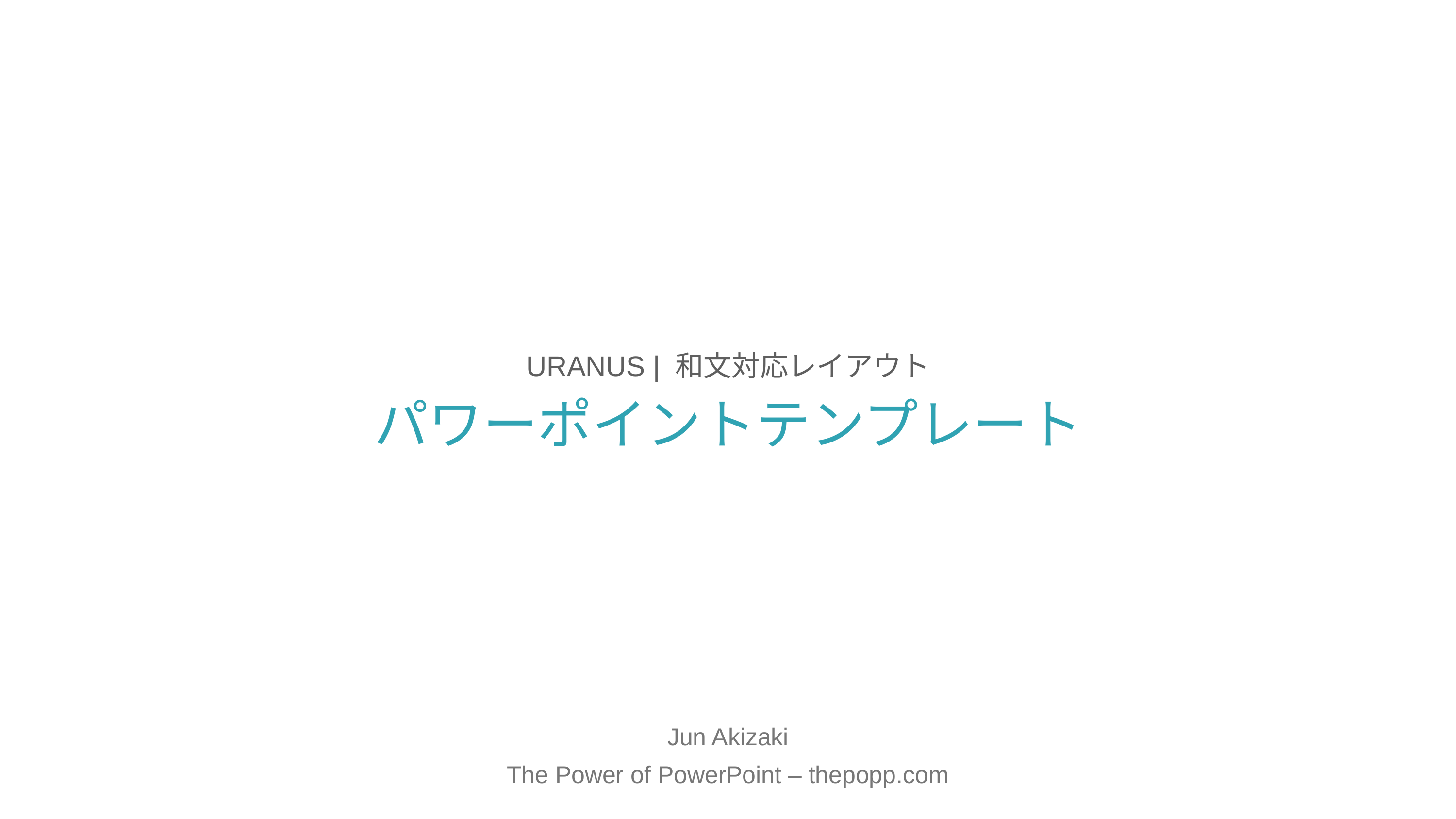

URANUS | 和文対応レイアウト
# パワーポイントテンプレート
Jun Akizaki
The Power of PowerPoint – thepopp.com